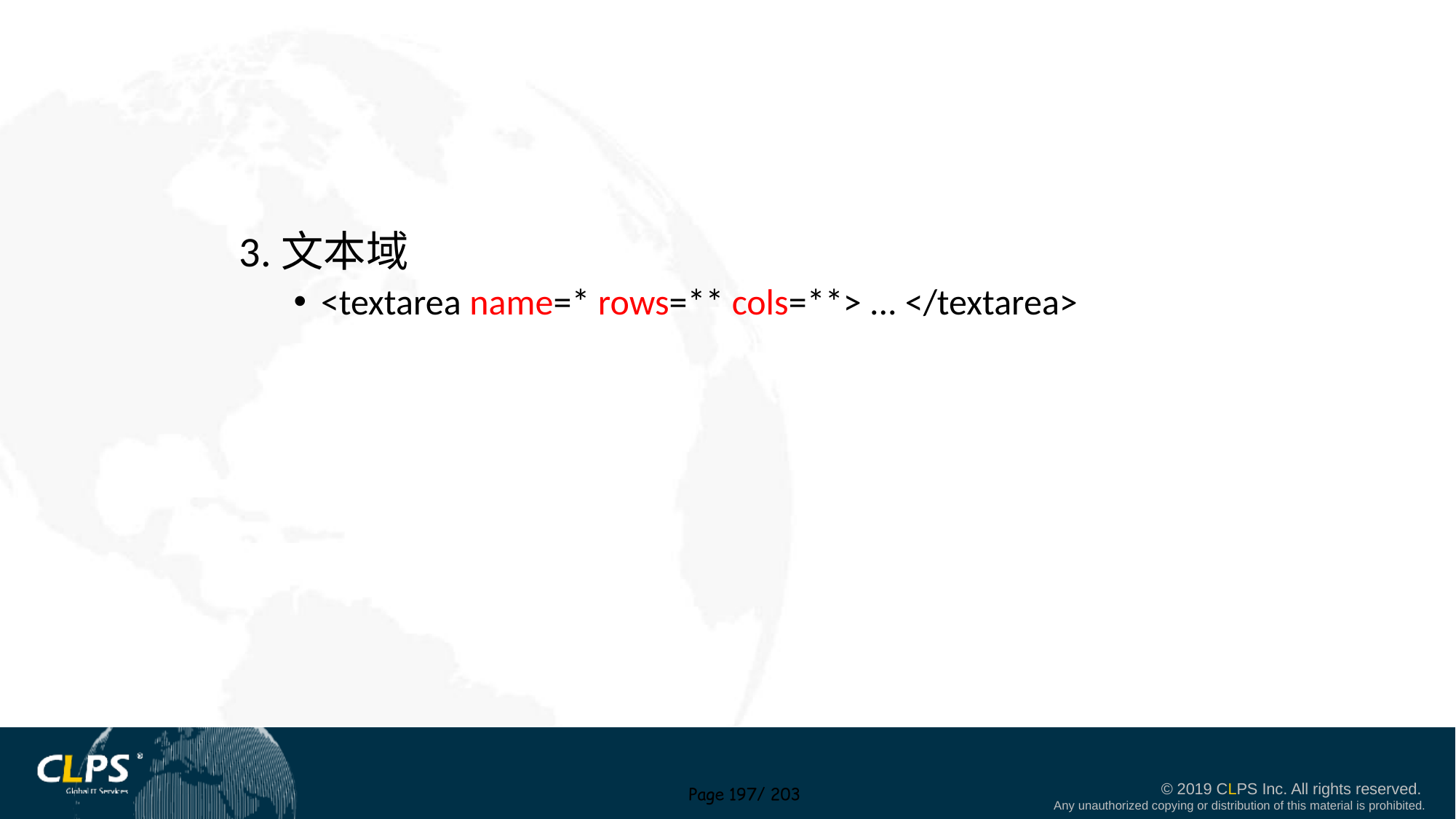

3.文本域
<textarea name=* rows=** cols=**> ... </textarea>

Page 197/ 203